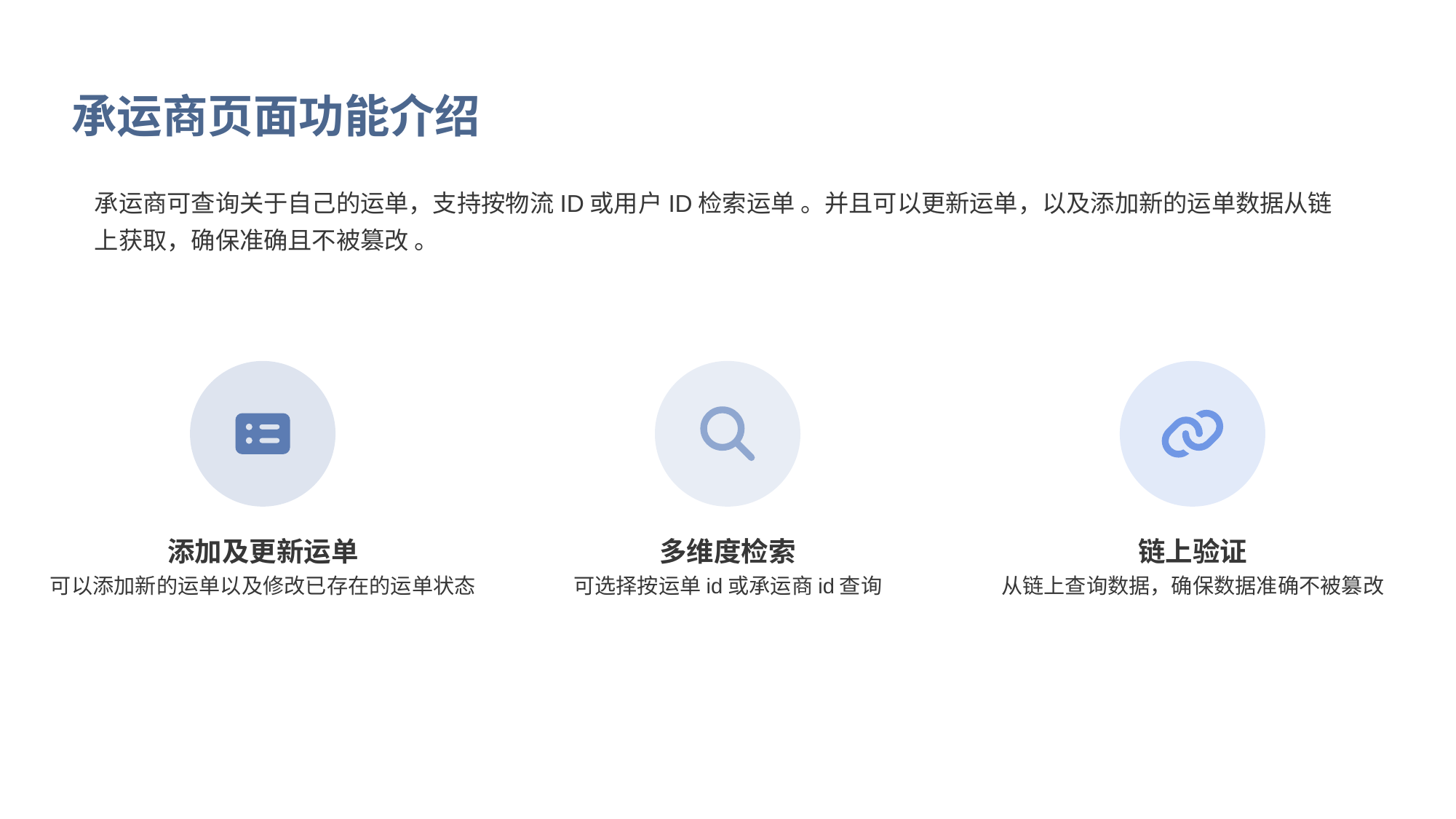

承运商页面功能介绍
承运商可查询关于自己的运单，支持按物流ID或用户ID检索运单 。并且可以更新运单，以及添加新的运单数据从链上获取，确保准确且不被篡改 。

添加及更新运单
多维度检索
链上验证
可以添加新的运单以及修改已存在的运单状态
可选择按运单id或承运商id查询
从链上查询数据，确保数据准确不被篡改